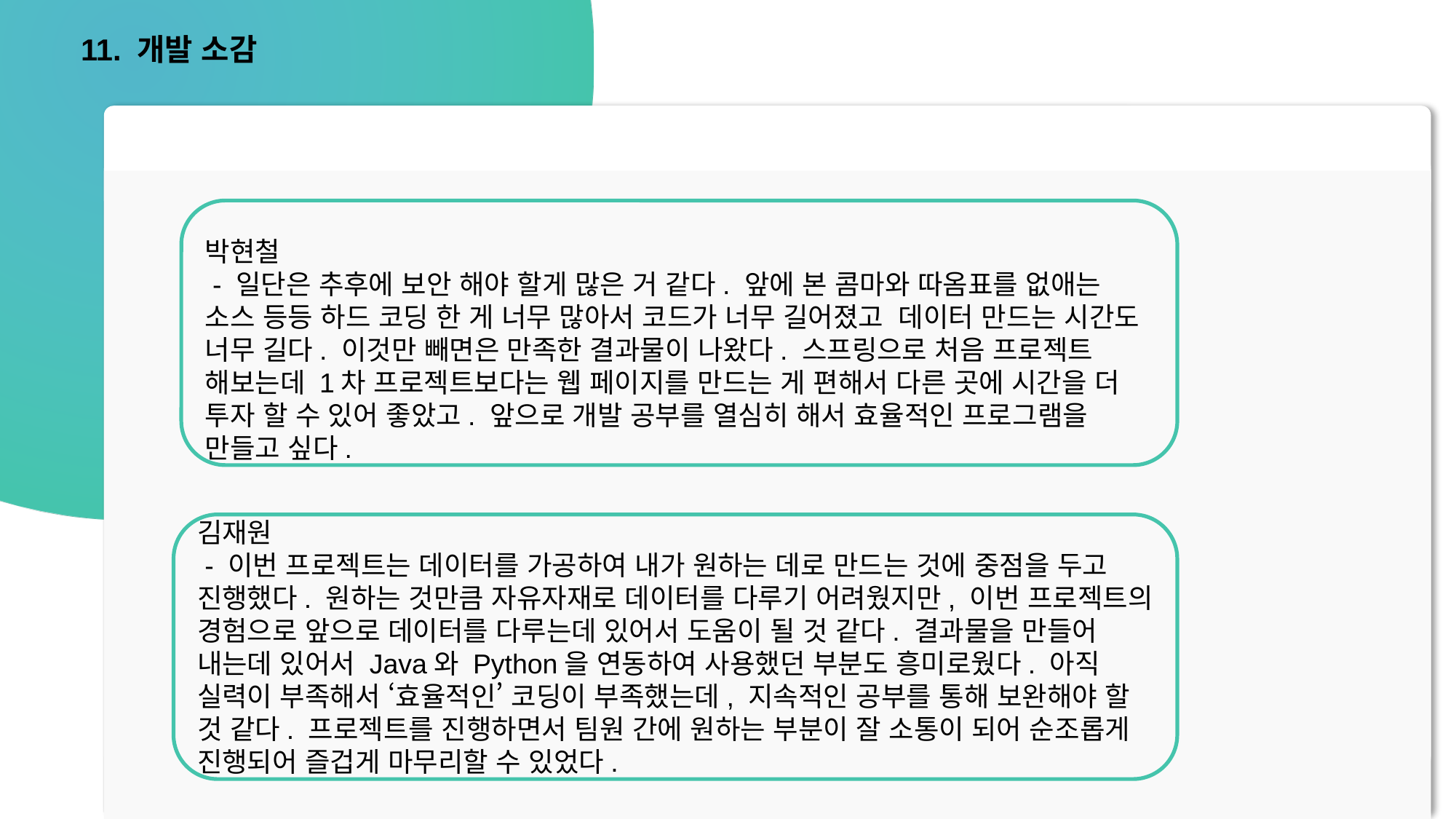

11. 개발 소감

박현철
 - 일단은 추후에 보안 해야 할게 많은 거 같다. 앞에 본 콤마와 따옴표를 없애는 소스 등등 하드 코딩 한 게 너무 많아서 코드가 너무 길어졌고  데이터 만드는 시간도 너무 길다. 이것만 빼면은 만족한 결과물이 나왔다. 스프링으로 처음 프로젝트 해보는데 1차 프로젝트보다는 웹 페이지를 만드는 게 편해서 다른 곳에 시간을 더 투자 할 수 있어 좋았고. 앞으로 개발 공부를 열심히 해서 효율적인 프로그램을 만들고 싶다.

김재원
 - 이번 프로젝트는 데이터를 가공하여 내가 원하는 데로 만드는 것에 중점을 두고 진행했다. 원하는 것만큼 자유자재로 데이터를 다루기 어려웠지만, 이번 프로젝트의 경험으로 앞으로 데이터를 다루는데 있어서 도움이 될 것 같다. 결과물을 만들어 내는데 있어서 Java와 Python을 연동하여 사용했던 부분도 흥미로웠다. 아직 실력이 부족해서 ‘효율적인’ 코딩이 부족했는데, 지속적인 공부를 통해 보완해야 할 것 같다. 프로젝트를 진행하면서 팀원 간에 원하는 부분이 잘 소통이 되어 순조롭게 진행되어 즐겁게 마무리할 수 있었다.